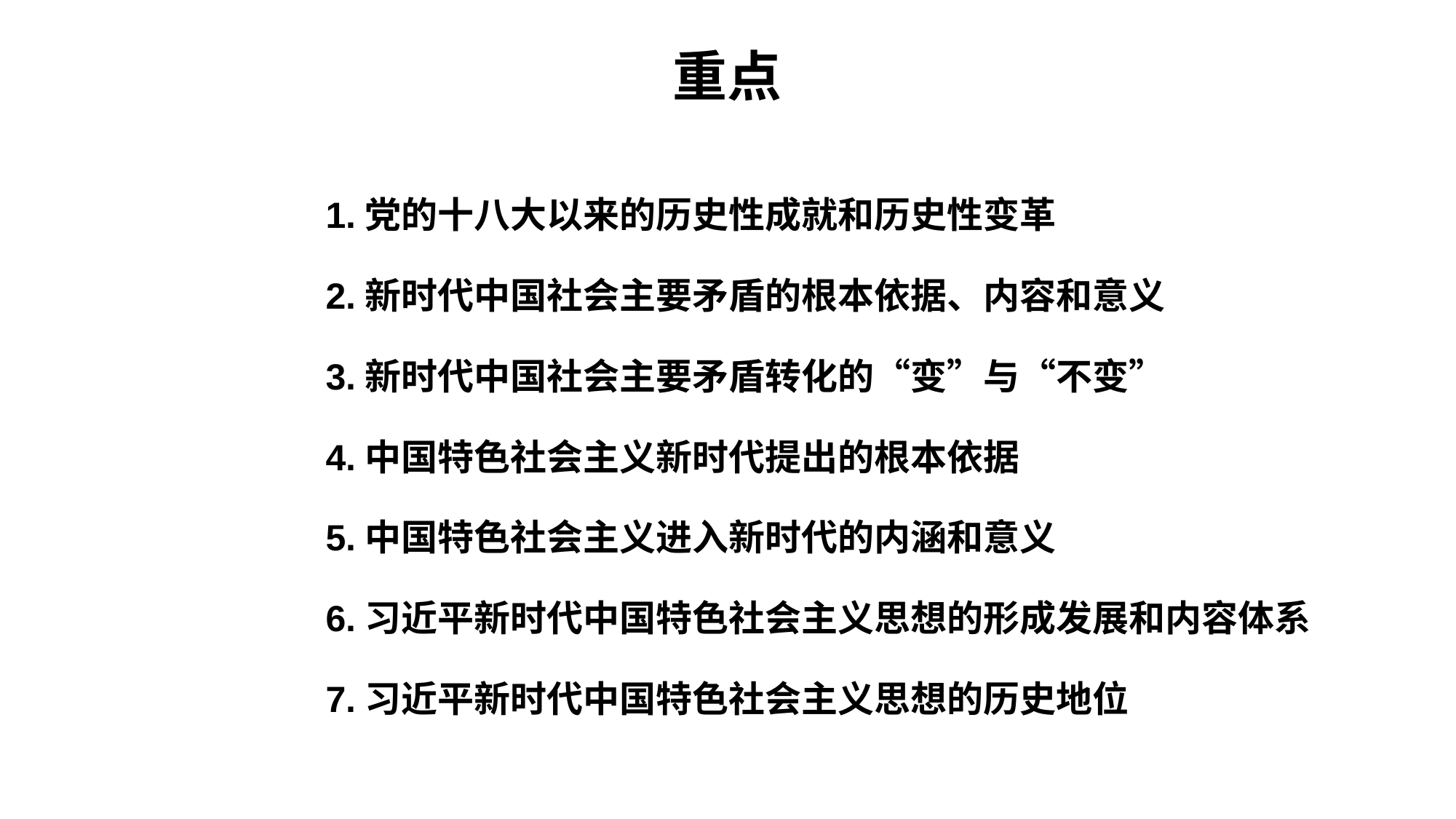

# 重点
1.党的十八大以来的历史性成就和历史性变革
2.新时代中国社会主要矛盾的根本依据、内容和意义
3.新时代中国社会主要矛盾转化的“变”与“不变”
4.中国特色社会主义新时代提出的根本依据
5.中国特色社会主义进入新时代的内涵和意义
6.习近平新时代中国特色社会主义思想的形成发展和内容体系
7.习近平新时代中国特色社会主义思想的历史地位